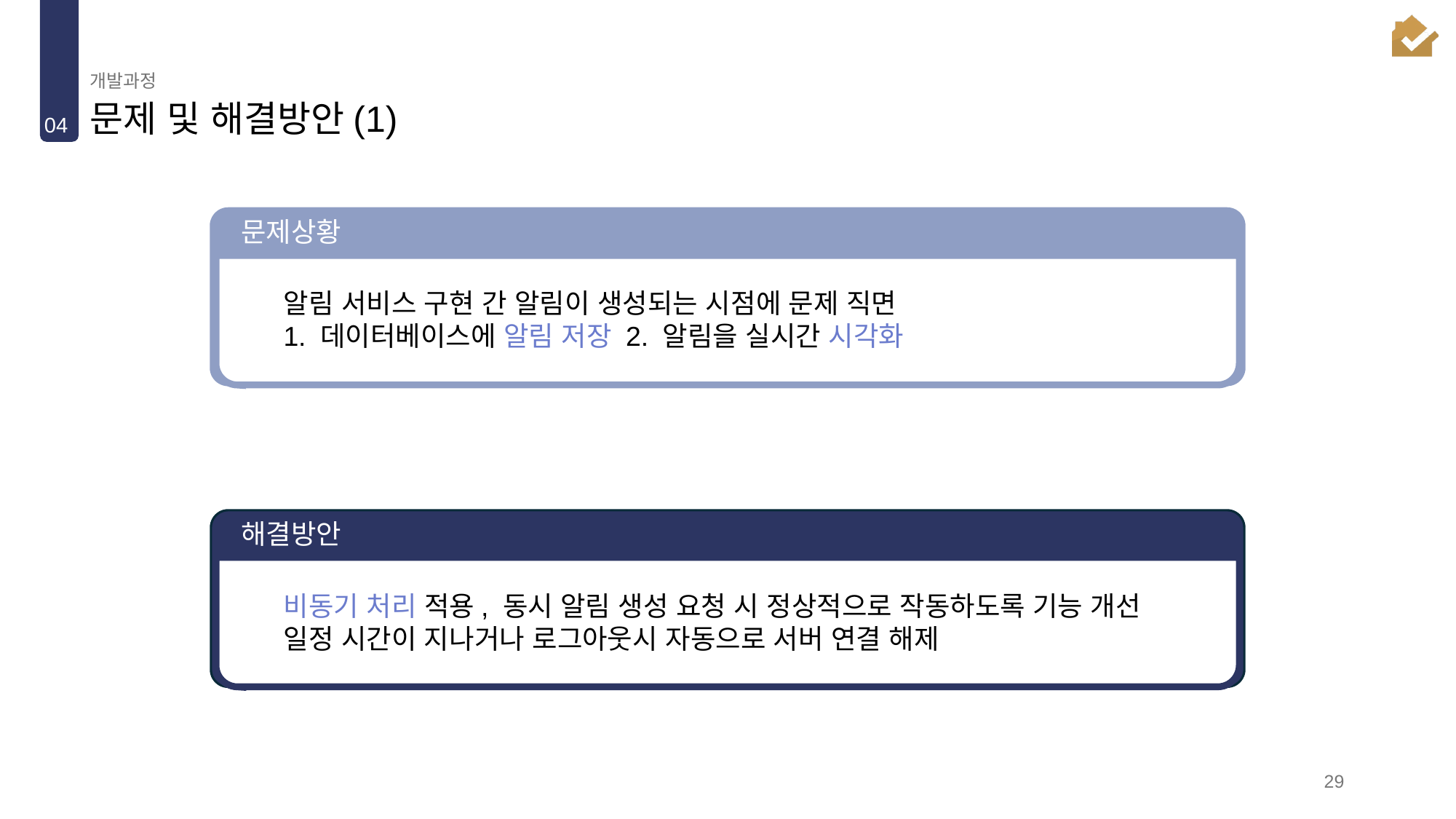

개발과정
# 문제 및 해결방안(1)
04

문제상황
알림 서비스 구현 간 알림이 생성되는 시점에 문제 직면
1. 데이터베이스에 알림 저장 2. 알림을 실시간 시각화

해결방안
비동기 처리 적용, 동시 알림 생성 요청 시 정상적으로 작동하도록 기능 개선
일정 시간이 지나거나 로그아웃시 자동으로 서버 연결 해제
29